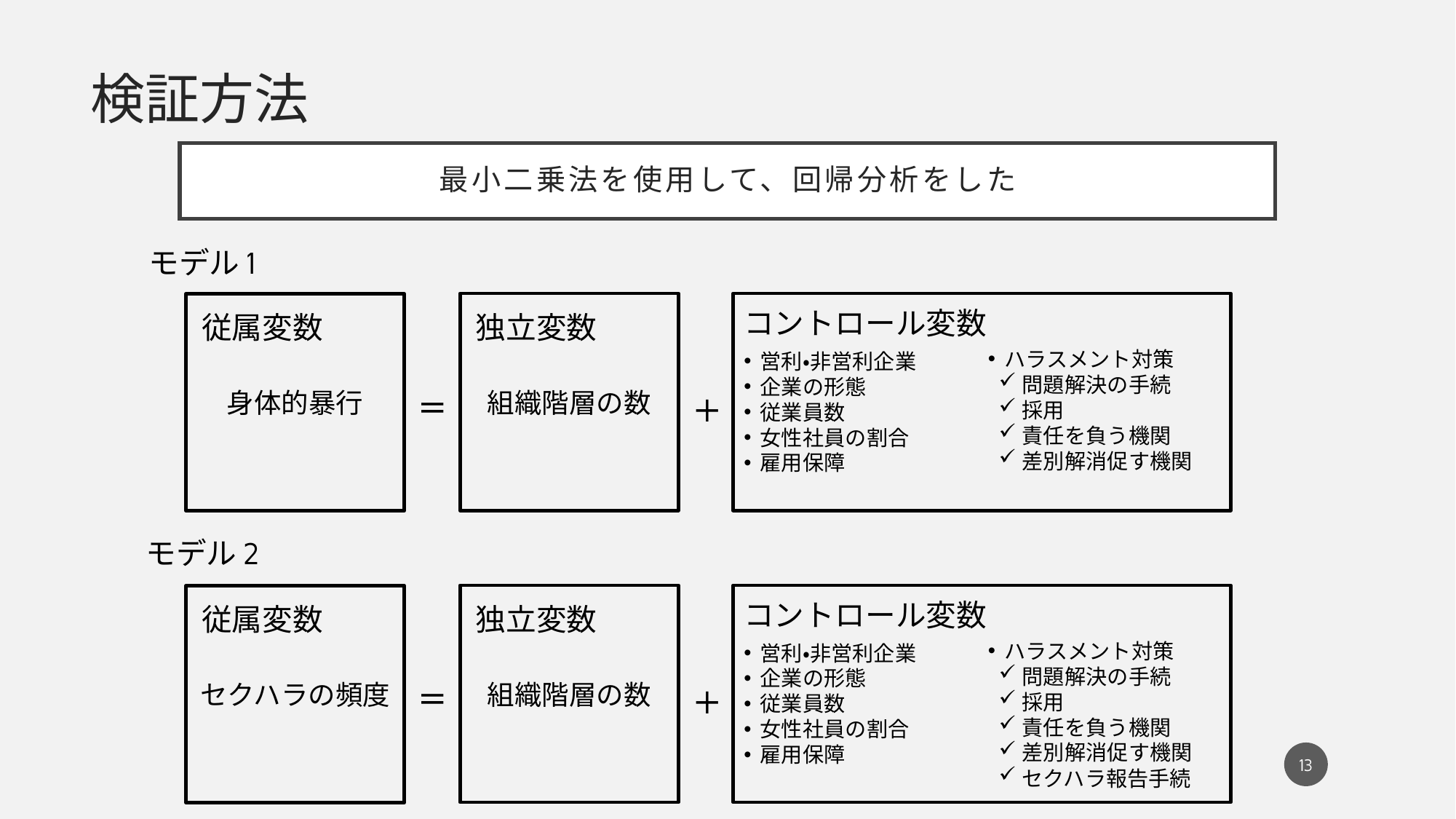

検証方法
# 最小二乗法を使用して、回帰分析をした
モデル1
組織階層の数
独立変数

ハラスメント対策
問題解決の手続
採用
責任を負う機関
差別解消促す機関

営利・非営利企業
企業の形態
従業員数
女性社員の割合
雇用保障

コントロール変数
身体的暴行
従属変数
=
+
モデル2
組織階層の数
独立変数

ハラスメント対策
問題解決の手続
採用
責任を負う機関
差別解消促す機関
セクハラ報告手続

営利・非営利企業
企業の形態
従業員数
女性社員の割合
雇用保障

コントロール変数
セクハラの頻度
従属変数
=
+

13